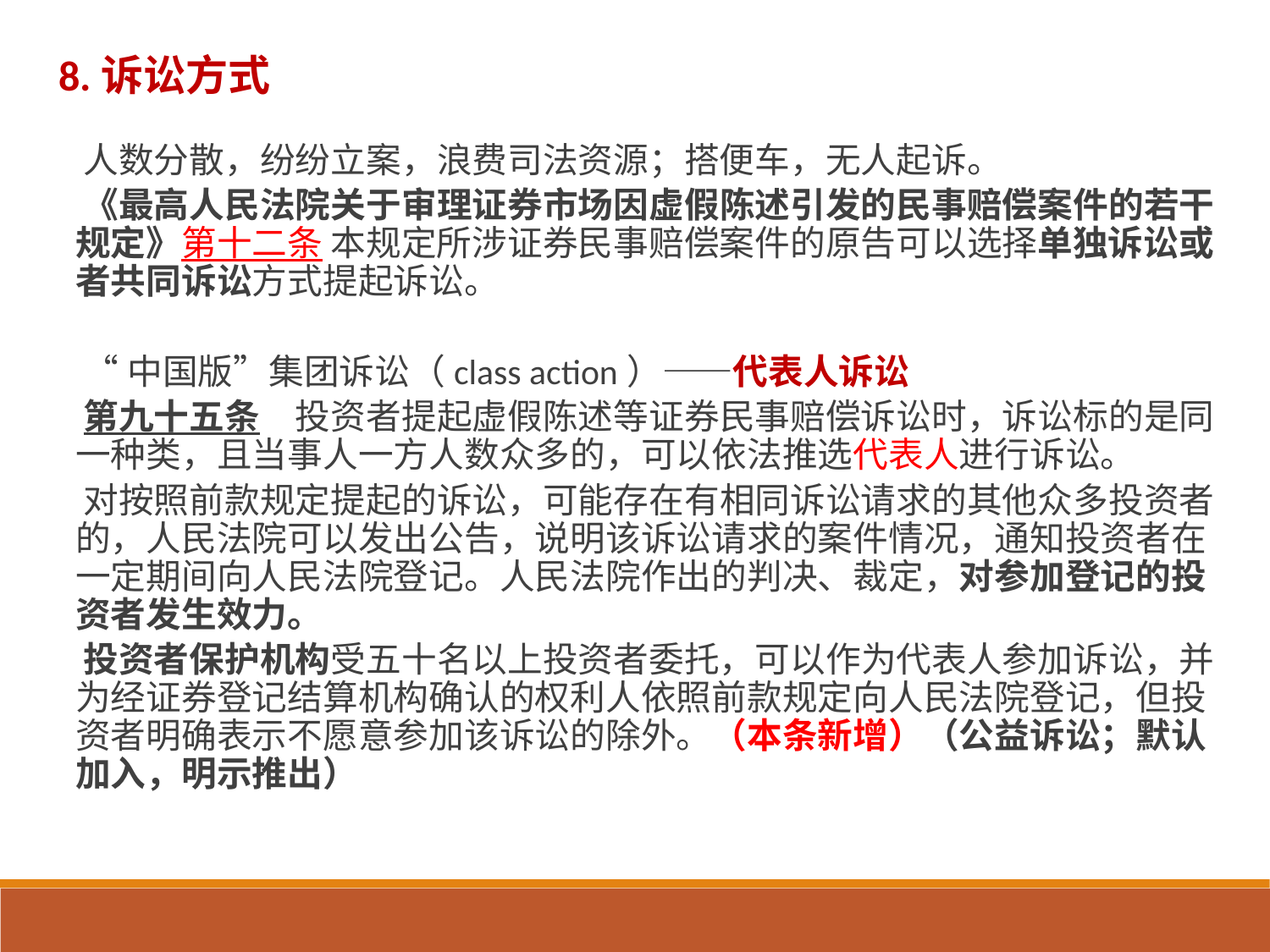

# 8.诉讼方式
人数分散，纷纷立案，浪费司法资源；搭便车，无人起诉。
《最高人民法院关于审理证券市场因虚假陈述引发的民事赔偿案件的若干规定》第十二条 本规定所涉证券民事赔偿案件的原告可以选择单独诉讼或者共同诉讼方式提起诉讼。

“中国版”集团诉讼（class action）——代表人诉讼
第九十五条　投资者提起虚假陈述等证券民事赔偿诉讼时，诉讼标的是同一种类，且当事人一方人数众多的，可以依法推选代表人进行诉讼。
对按照前款规定提起的诉讼，可能存在有相同诉讼请求的其他众多投资者的，人民法院可以发出公告，说明该诉讼请求的案件情况，通知投资者在一定期间向人民法院登记。人民法院作出的判决、裁定，对参加登记的投资者发生效力。
投资者保护机构受五十名以上投资者委托，可以作为代表人参加诉讼，并为经证券登记结算机构确认的权利人依照前款规定向人民法院登记，但投资者明确表示不愿意参加该诉讼的除外。（本条新增）（公益诉讼；默认加入，明示推出）